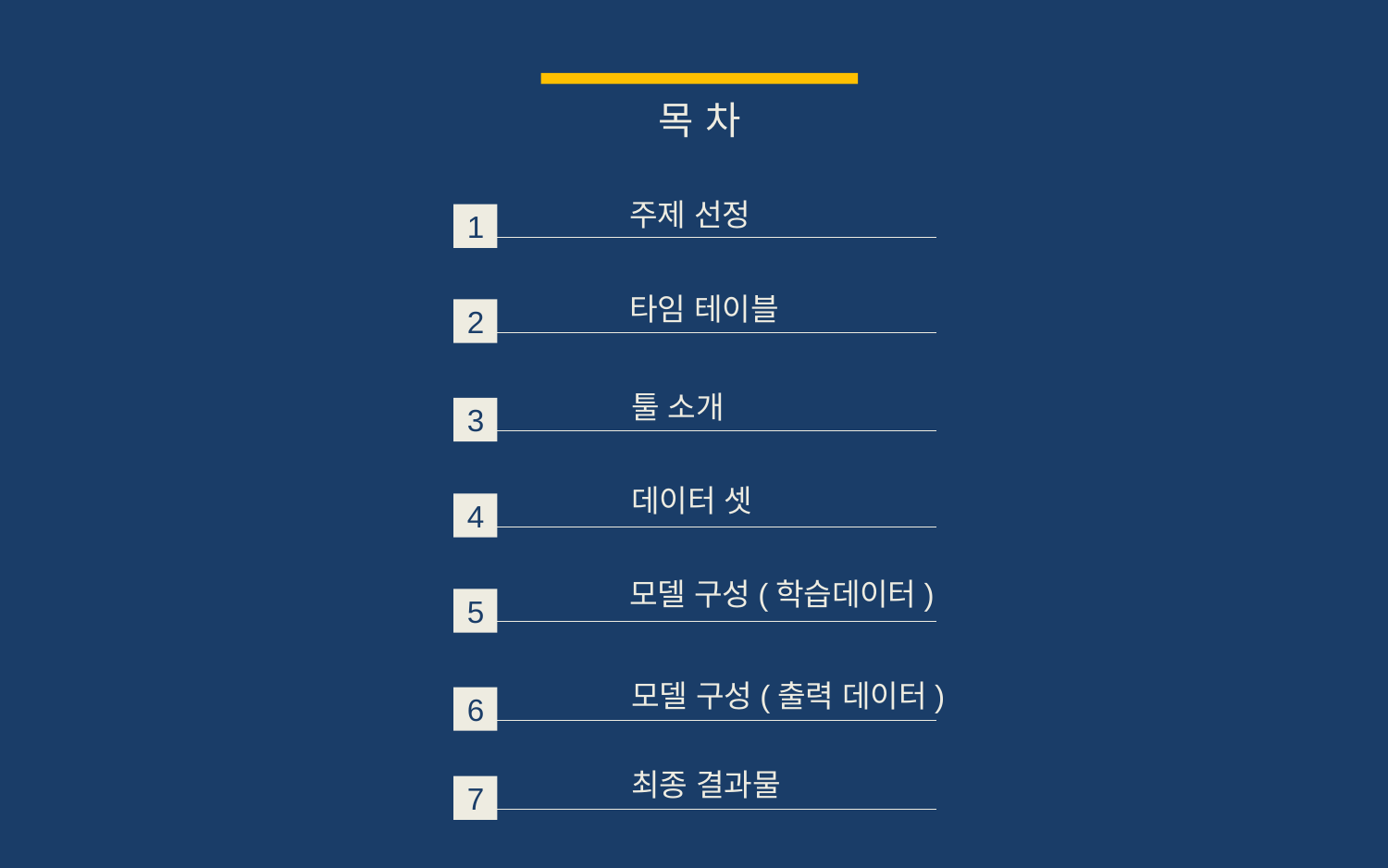

목차
주제 선정
1
타임 테이블
2
툴 소개
3
데이터 셋
4
모델 구성(학습데이터)
5
모델 구성(출력 데이터)
6
최종 결과물
7